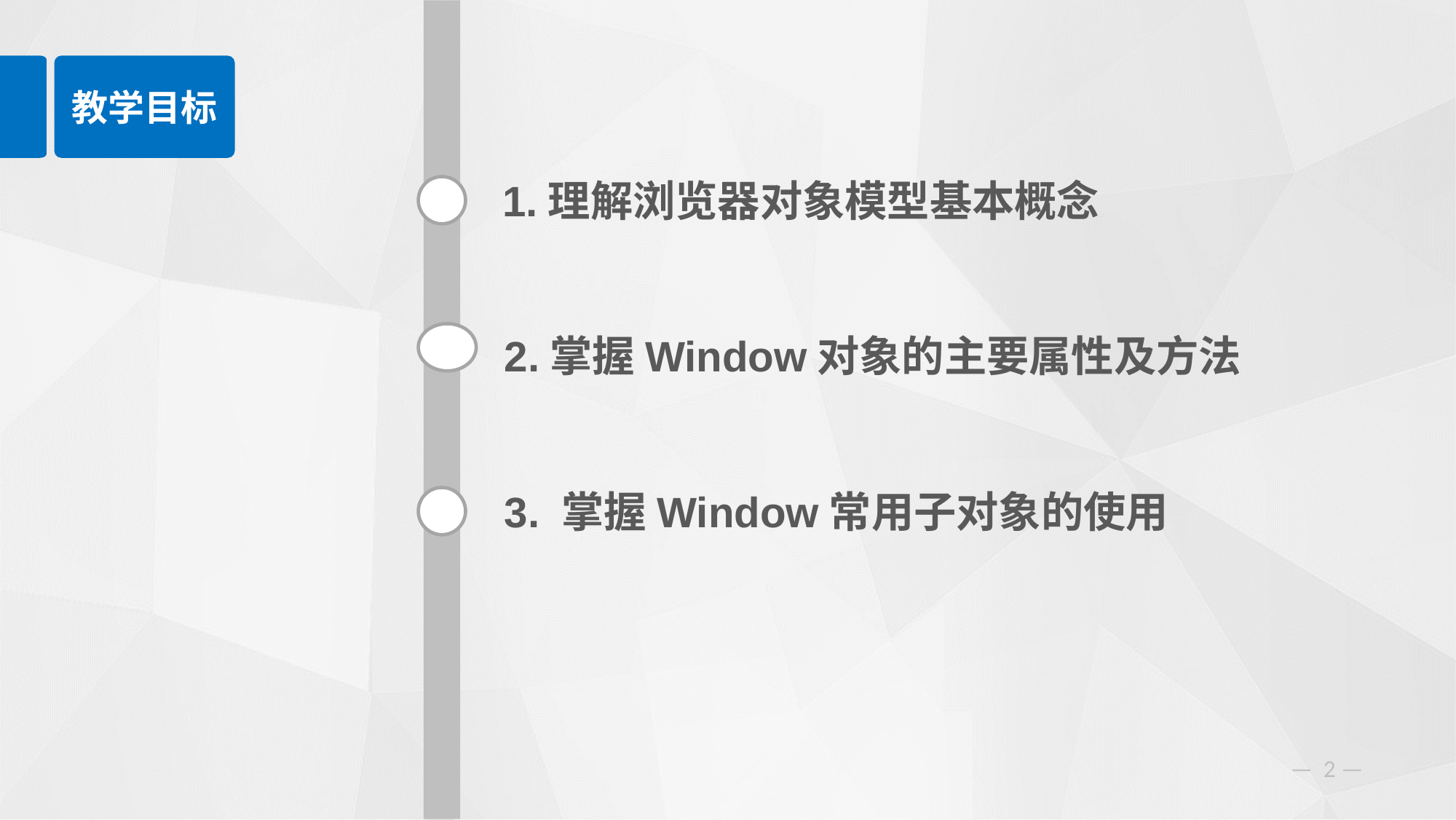

教学目标

1.理解浏览器对象模型基本概念

2.掌握Window对象的主要属性及方法
3. 掌握Window常用子对象的使用

—  2 —